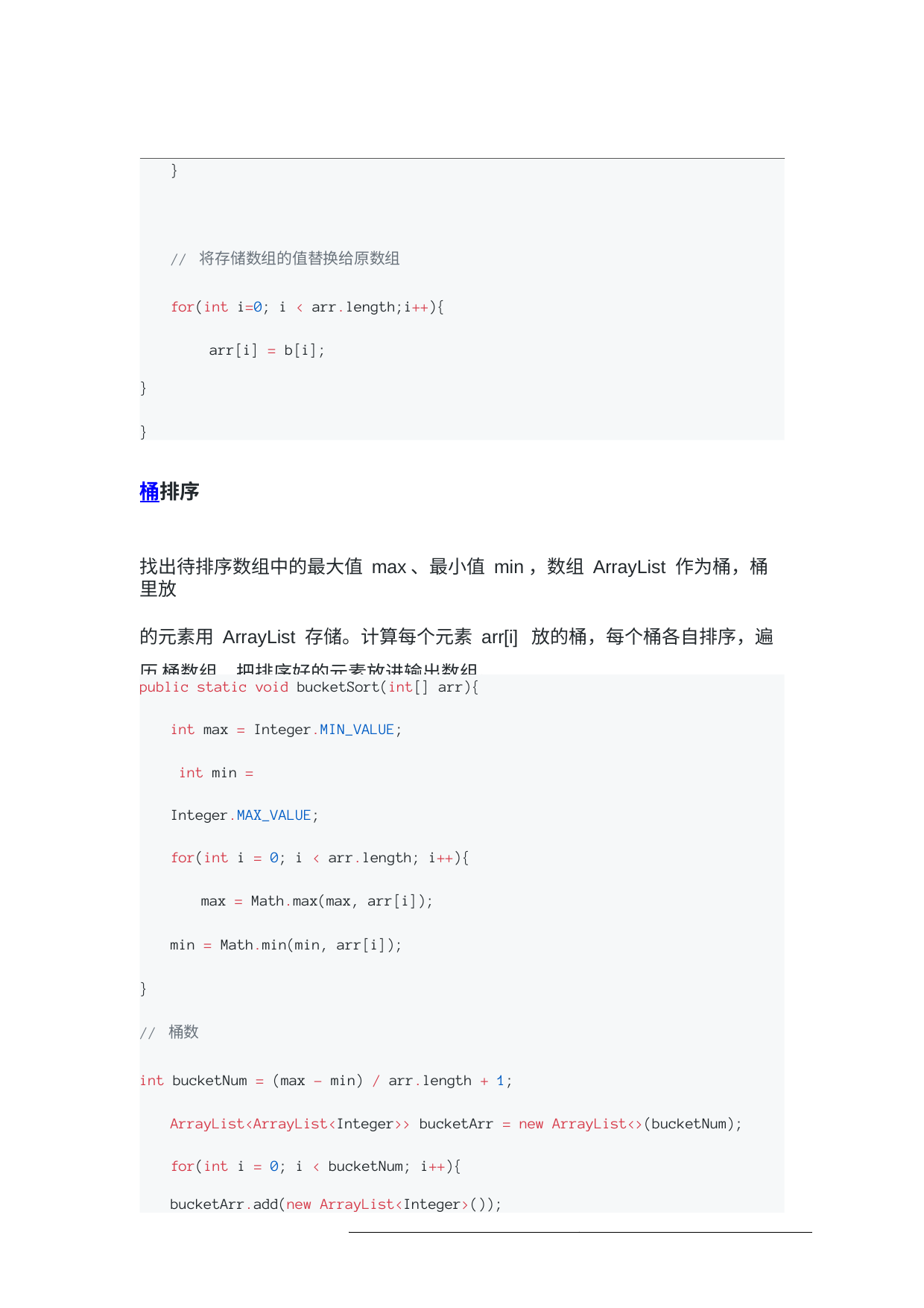

}

// 将存储数组的值替换给原数组
for(int i=0; i < arr.length;i++){  arr[i] = b[i];

}

}
桶排序

找出待排序数组中的最大值 max、最小值 min，数组 ArrayList 作为桶，桶里放
的元素用 ArrayList 存储。计算每个元素 arr[i] 放的桶，每个桶各自排序，遍历 桶数组，把排序好的元素放进输出数组。
public static void bucketSort(int[] arr){
int max = Integer.MIN_VALUE;  int min = Integer.MAX_VALUE;
for(int i = 0; i < arr.length; i++){  max = Math.max(max, arr[i]);

min = Math.min(min, arr[i]);

}

// 桶数
int bucketNum = (max - min) / arr.length + 1;  ArrayList<ArrayList<Integer>> bucketArr = new ArrayList<>(bucketNum);  for(int i = 0; i < bucketNum; i++){

bucketArr.add(new ArrayList<Integer>());